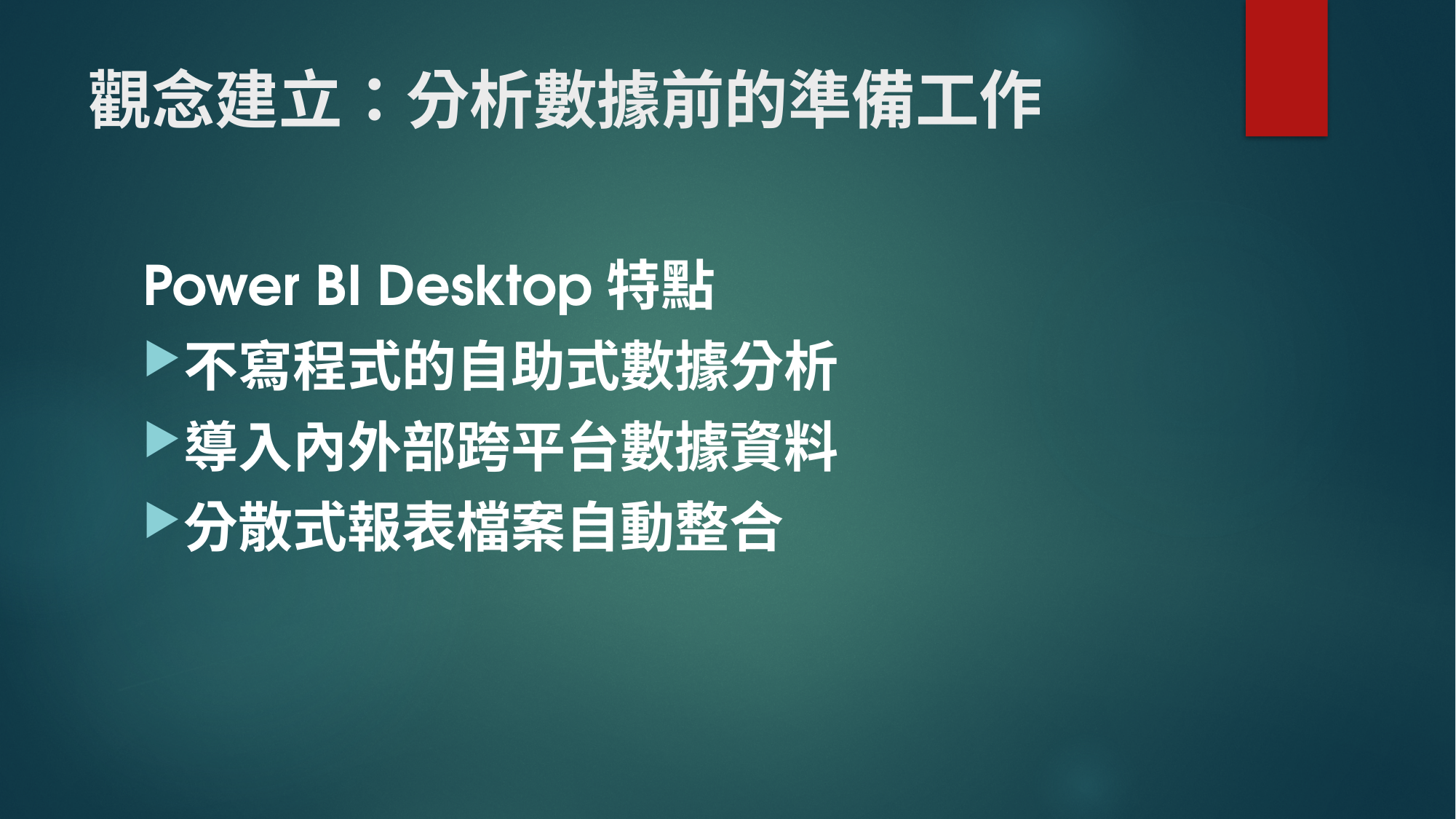

# 觀念建立：分析數據前的準備工作
Power BI Desktop特點
不寫程式的自助式數據分析
導入內外部跨平台數據資料
分散式報表檔案自動整合